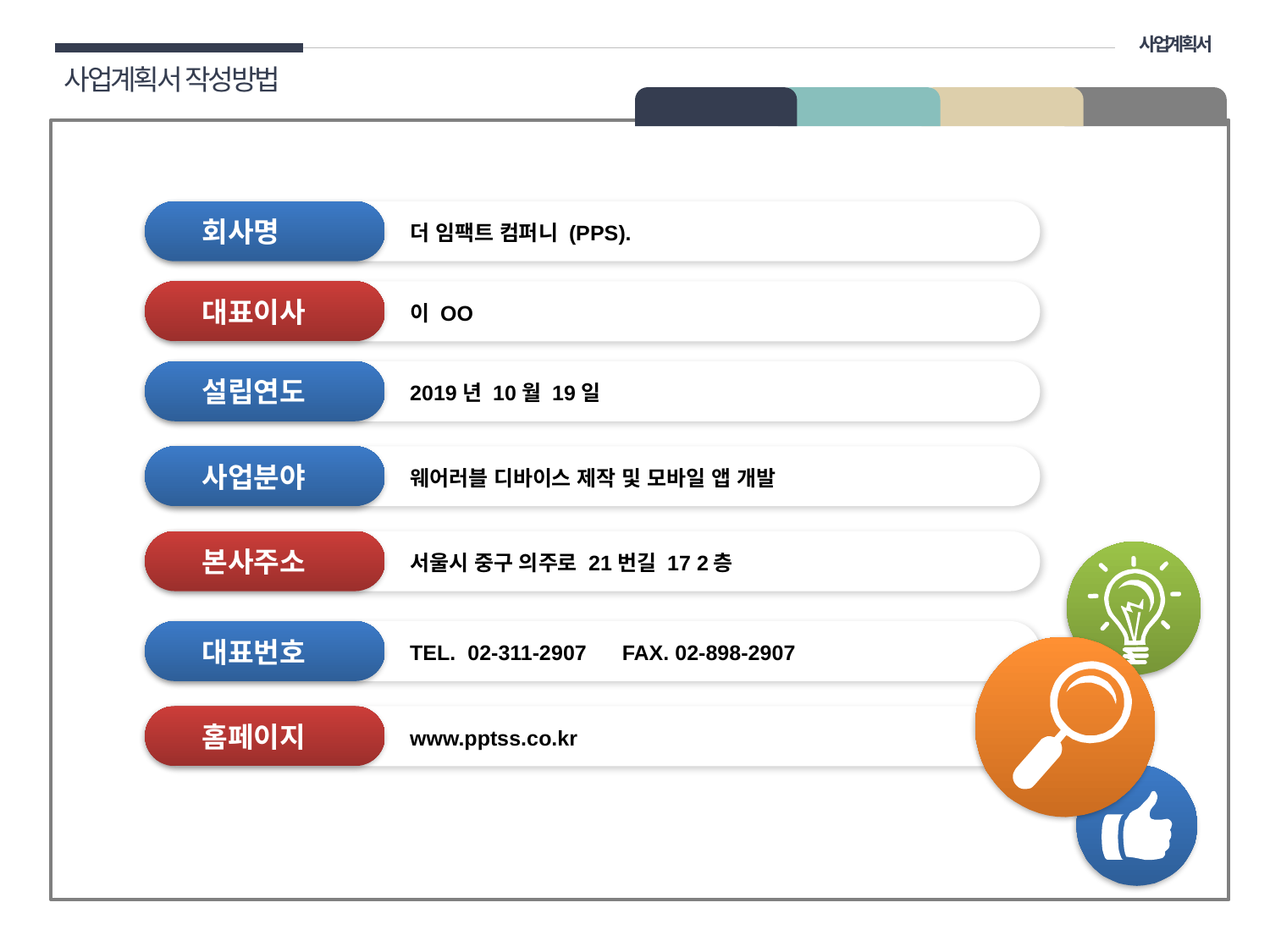

사업계획서
사업계획서 작성방법
02 구성

회사명

더 임팩트 컴퍼니 (PPS).
대표이사

이 OO
설립연도

2019년 10월 19일
사업분야

웨어러블 디바이스 제작 및 모바일 앱 개발
본사주소

서울시 중구 의주로 21번길 17 2층

대표번호

TEL.  02-311-2907      FAX. 02-898-2907
홈페이지

www.pptss.co.kr